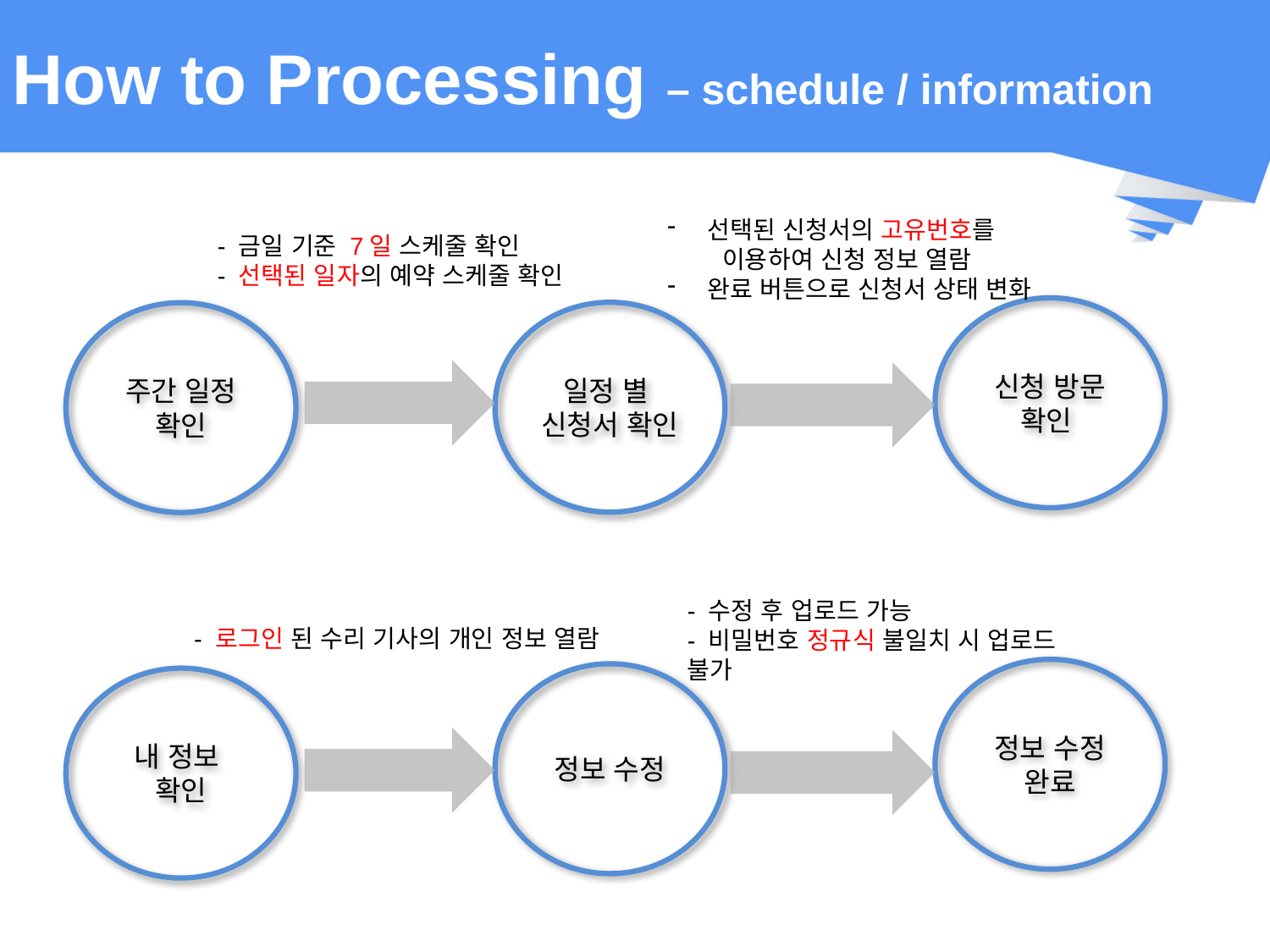

# How to Processing – schedule / information
선택된 신청서의 고유번호를
       이용하여 신청 정보 열람
완료 버튼으로 신청서 상태 변화
- 금일 기준 7일 스케줄 확인
- 선택된 일자의 예약 스케줄 확인
신청 방문 확인
일정 별
신청서 확인
주간 일정 확인

- 수정 후 업로드 가능
- 비밀번호 정규식 불일치 시 업로드 불가
- 로그인 된 수리 기사의 개인 정보 열람
정보 수정 완료
정보 수정
내 정보
확인